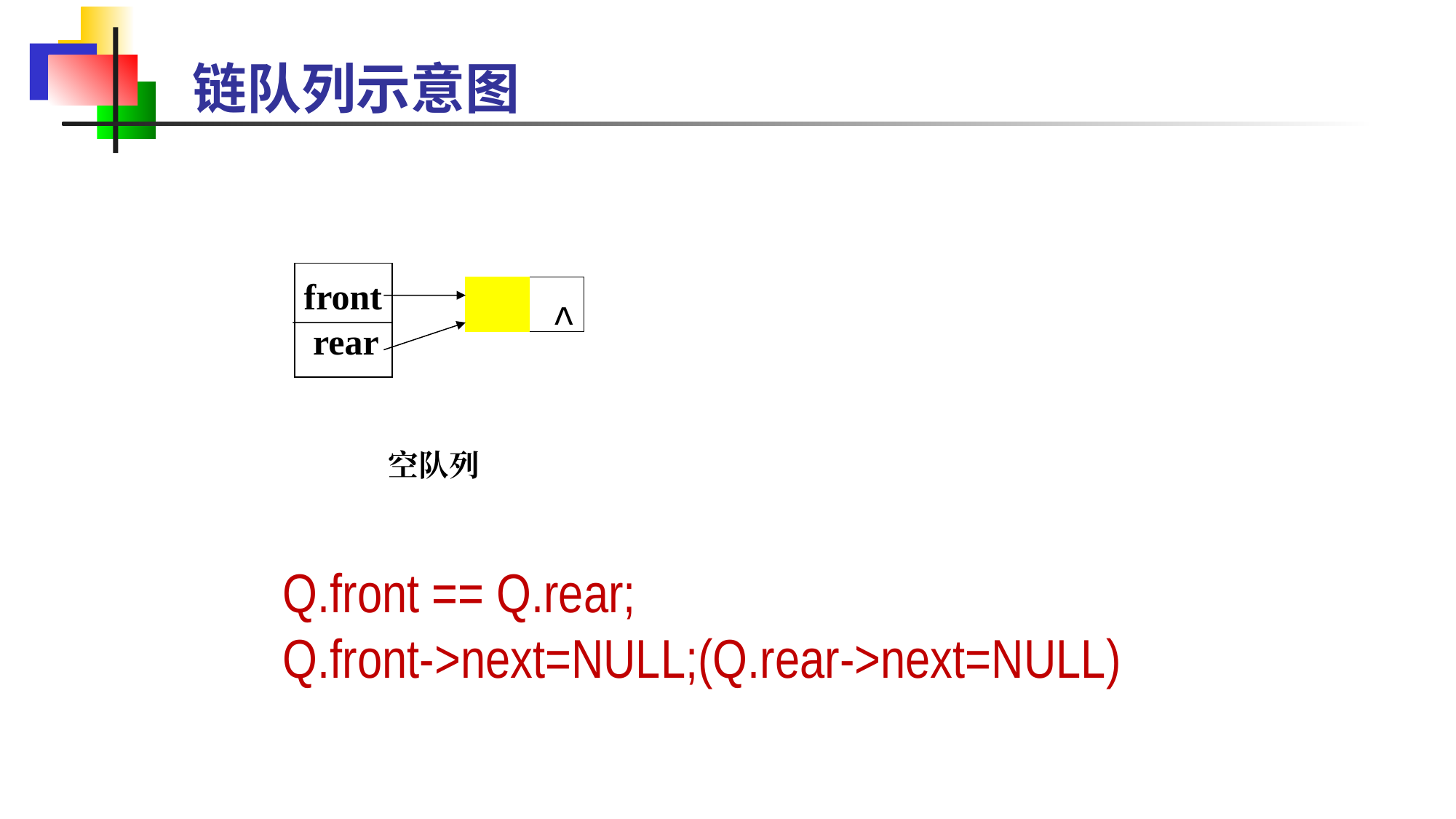

# 链队列示意图

front
rear

^
空队列
Q.front == Q.rear;
Q.front->next=NULL;(Q.rear->next=NULL)